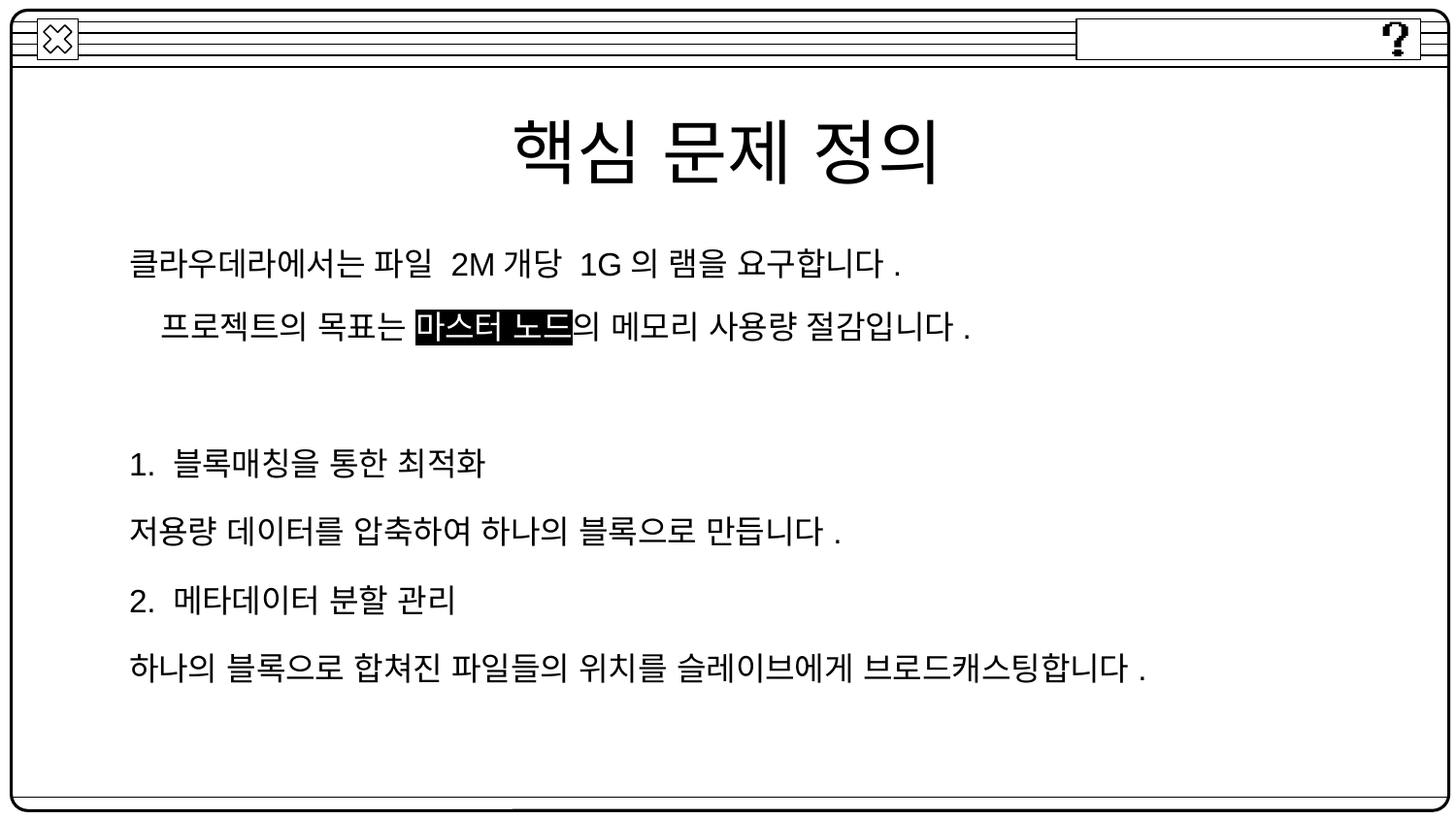

핵심 문제 정의
클라우데라에서는 파일 2M개당 1G의 램을 요구합니다.
프로젝트의 목표는 마스터 노드의 메모리 사용량 절감입니다.

1. 블록매칭을 통한 최적화
저용량 데이터를 압축하여 하나의 블록으로 만듭니다.
2. 메타데이터 분할 관리
하나의 블록으로 합쳐진 파일들의 위치를 슬레이브에게 브로드캐스팅합니다.